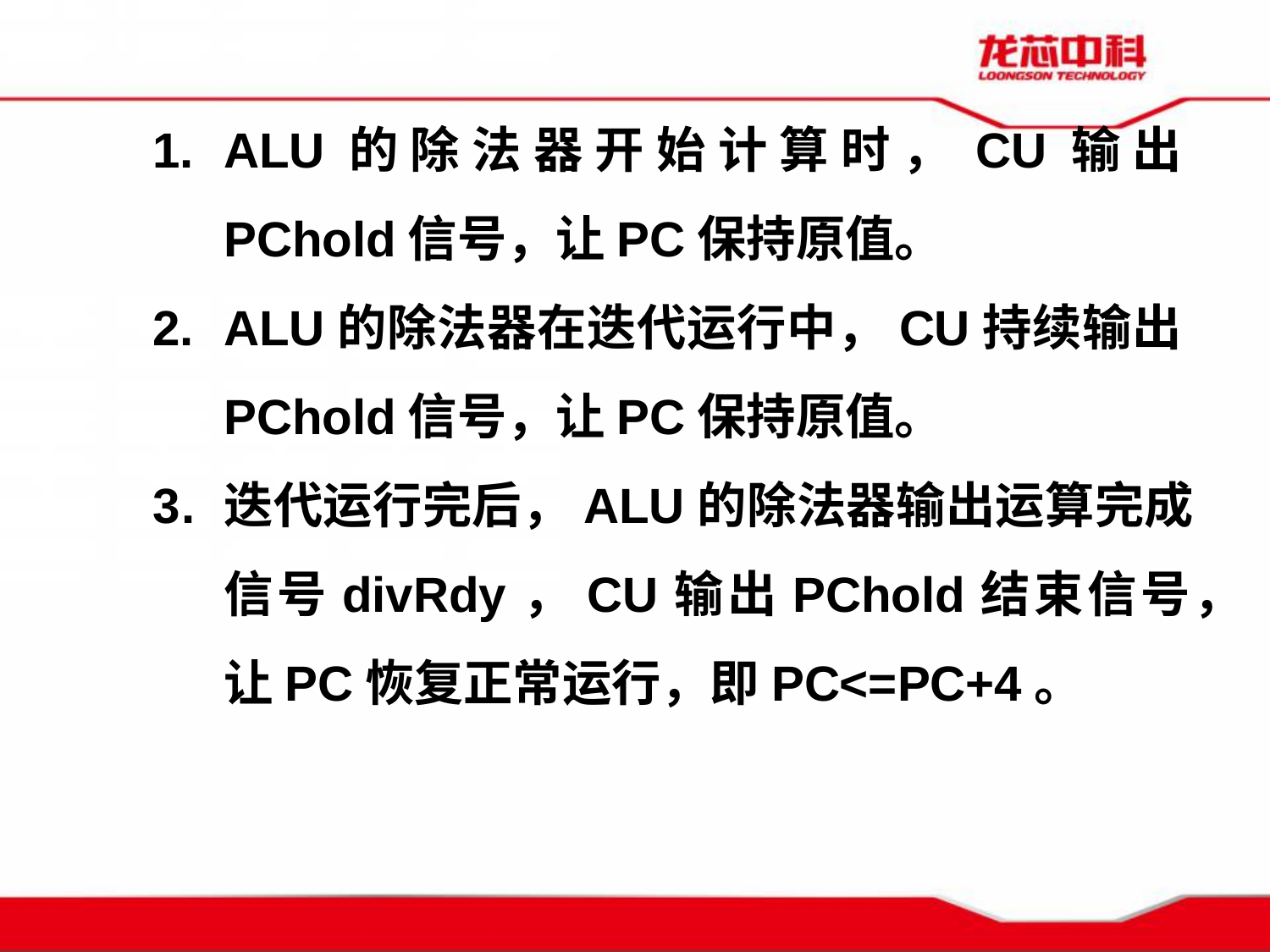

ALU的除法器开始计算时，CU输出PChold信号，让PC保持原值。
ALU的除法器在迭代运行中，CU持续输出PChold信号，让PC保持原值。
迭代运行完后，ALU的除法器输出运算完成信号divRdy，CU输出PChold结束信号，让PC恢复正常运行，即PC<=PC+4。